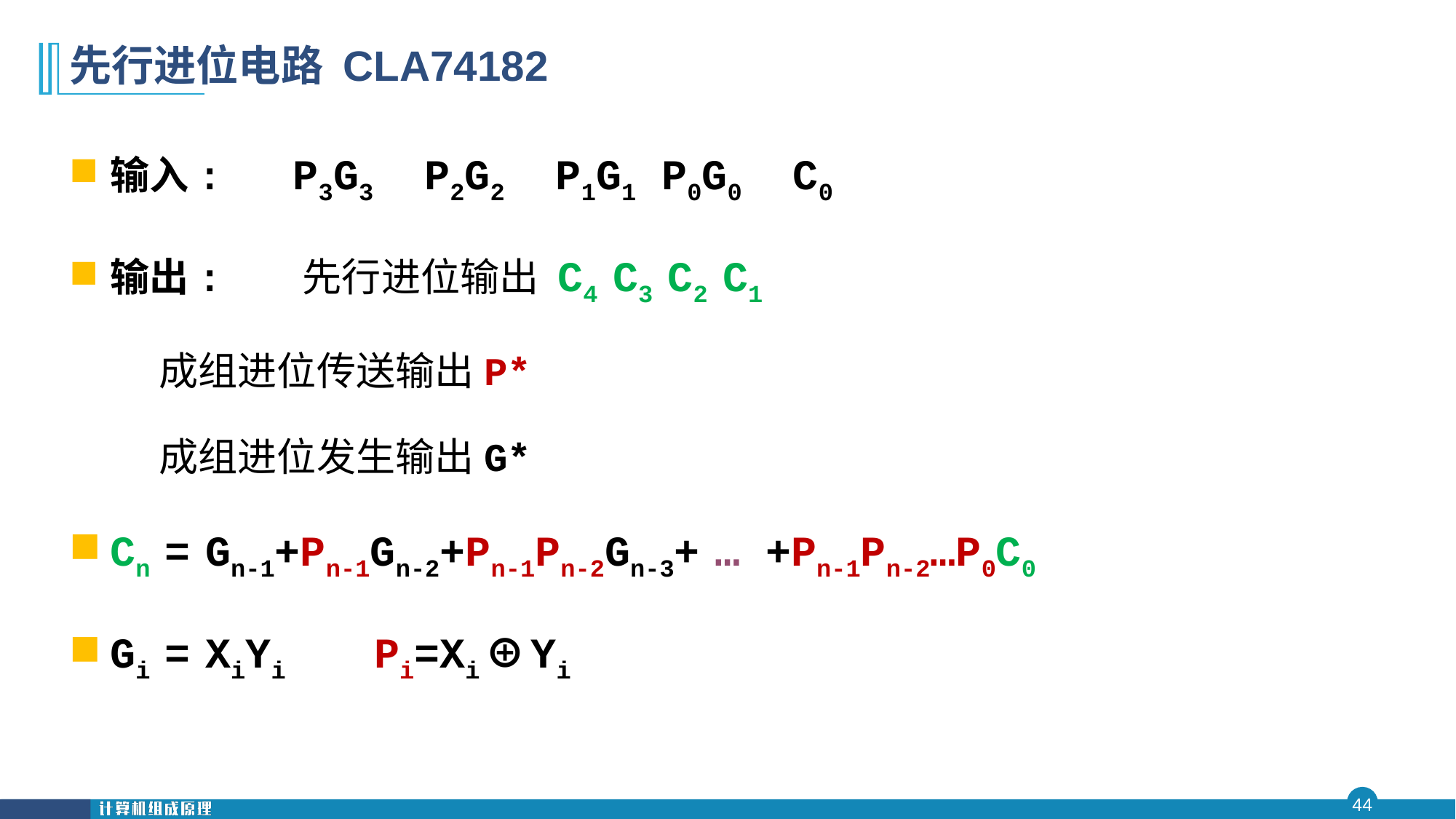

# 先行进位电路 CLA74182
输入:   P3G3  P2G2  P1G1 P0G0  C0
输出:   先行进位输出 C4 C3 C2 C1
         成组进位传送输出P*
         成组进位发生输出G*
Cn = Gn-1+Pn-1Gn-2+Pn-1Pn-2Gn-3+ … +Pn-1Pn-2…P0C0
Gi = XiYi      Pi=Xi⊕Yi